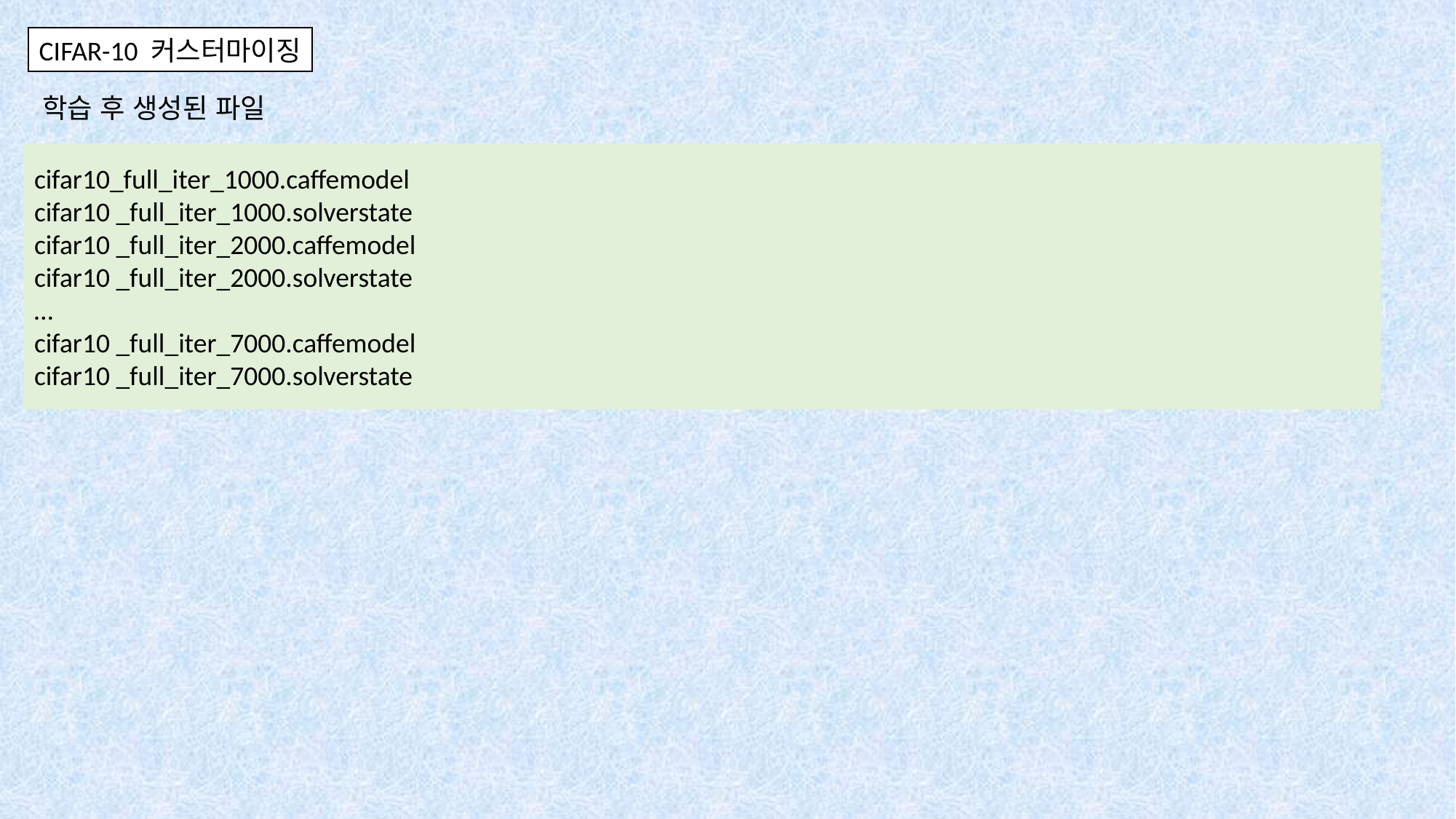

CIFAR-10 커스터마이징
학습 후 생성된 파일
cifar10_full_iter_1000.caffemodel
cifar10 _full_iter_1000.solverstate
cifar10 _full_iter_2000.caffemodel
cifar10 _full_iter_2000.solverstate
…
cifar10 _full_iter_7000.caffemodel
cifar10 _full_iter_7000.solverstate